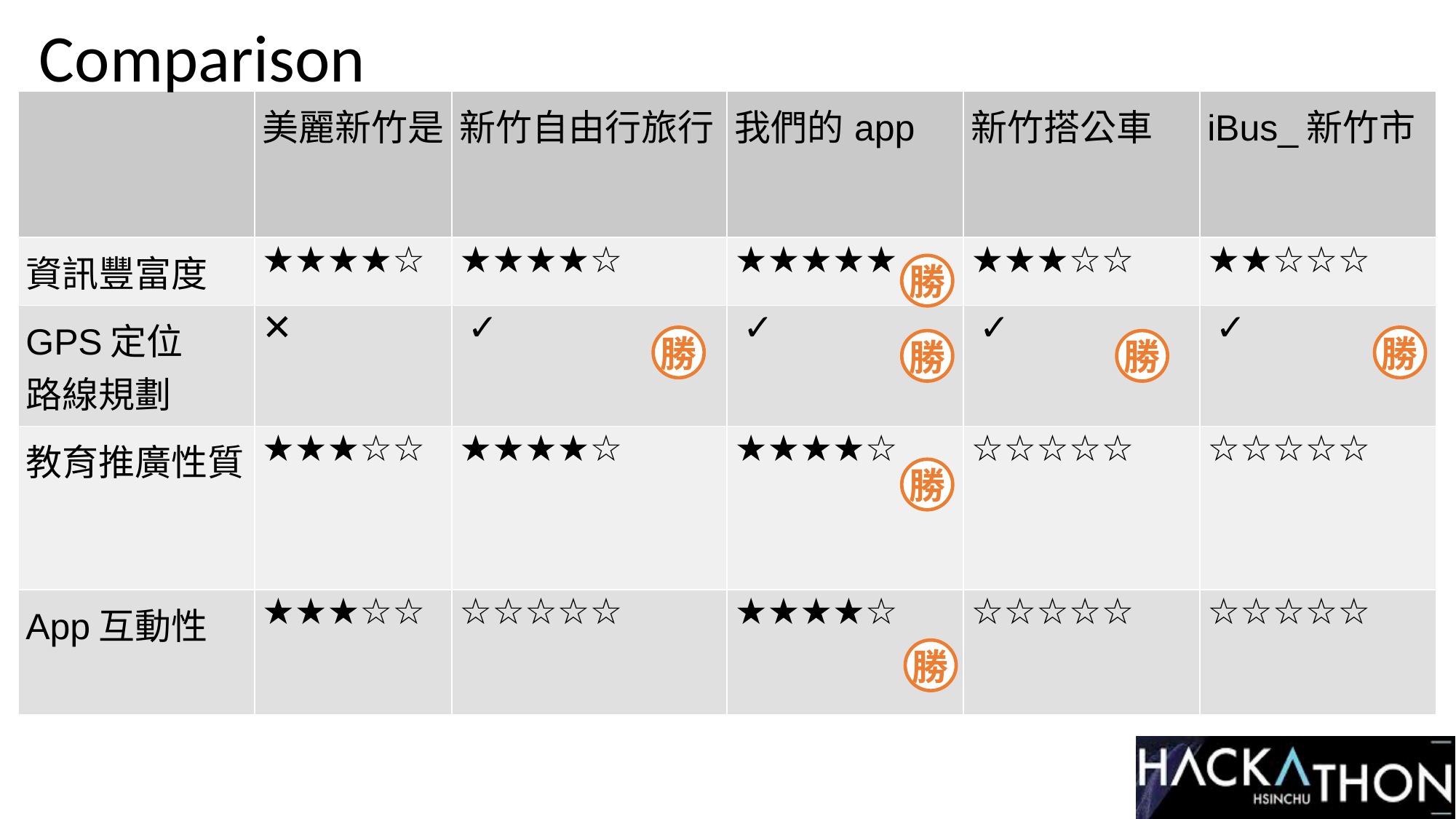

# Comparison
|  | 美麗新竹是 | 新竹自由行旅行 | 我們的app | 新竹搭公車 | iBus\_新竹市 |
| --- | --- | --- | --- | --- | --- |
| 資訊豐富度 | ★★★★☆ | ★★★★☆ | ★★★★★ | ★★★☆☆ | ★★☆☆☆ |
| GPS定位 路線規劃 | ✕ | ✓ | ✓ | ✓ | ✓ |
| 教育推廣性質 | ★★★☆☆ | ★★★★☆ | ★★★★☆ | ☆☆☆☆☆ | ☆☆☆☆☆ |
| App互動性 | ★★★☆☆ | ☆☆☆☆☆ | ★★★★☆ | ☆☆☆☆☆ | ☆☆☆☆☆ |
勝

勝

勝

勝

勝

勝

勝